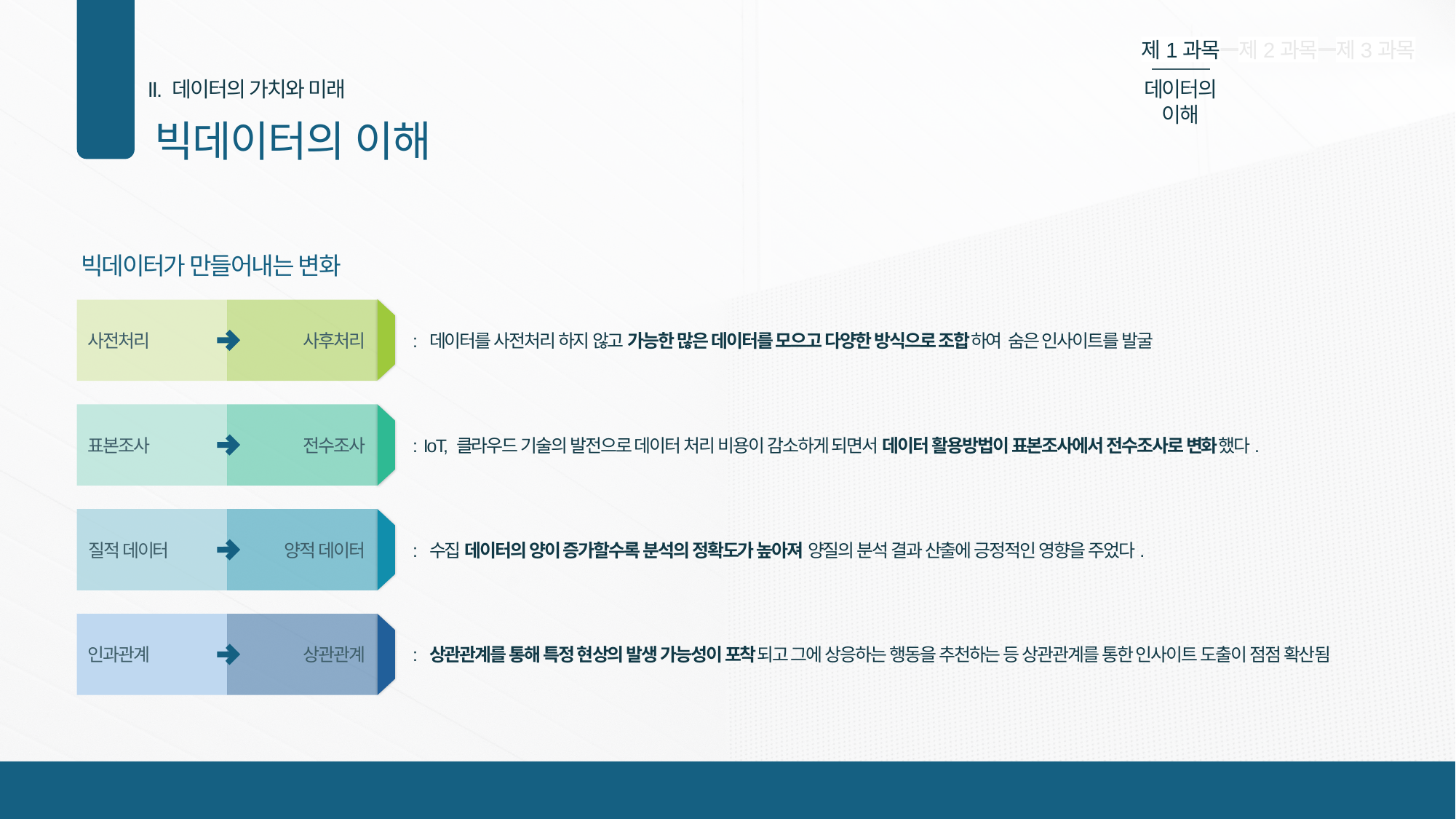

Heavy
제1과목
제2과목
제3과목
ExtraBold

II. 데이터의 가치와 미래
데이터의 이해
Bold
빅데이터의 이해
Regular
01
Light
빅데이터가 만들어내는 변화

사전처리
사후처리
:  데이터를 사전처리 하지 않고 가능한 많은 데이터를 모으고 다양한 방식으로 조합하여 숨은 인사이트를 발굴

표본조사
전수조사
:  IoT, 클라우드 기술의 발전으로 데이터 처리 비용이 감소하게 되면서 데이터 활용방법이 표본조사에서 전수조사로 변화했다.

질적 데이터
양적 데이터
:  수집 데이터의 양이 증가할수록 분석의 정확도가 높아져 양질의 분석 결과 산출에 긍정적인 영향을 주었다.

인과관계
상관관계
:  상관관계를 통해 특정 현상의 발생 가능성이 포착되고 그에 상응하는 행동을 추천하는 등 상관관계를 통한 인사이트 도출이 점점 확산됨

8